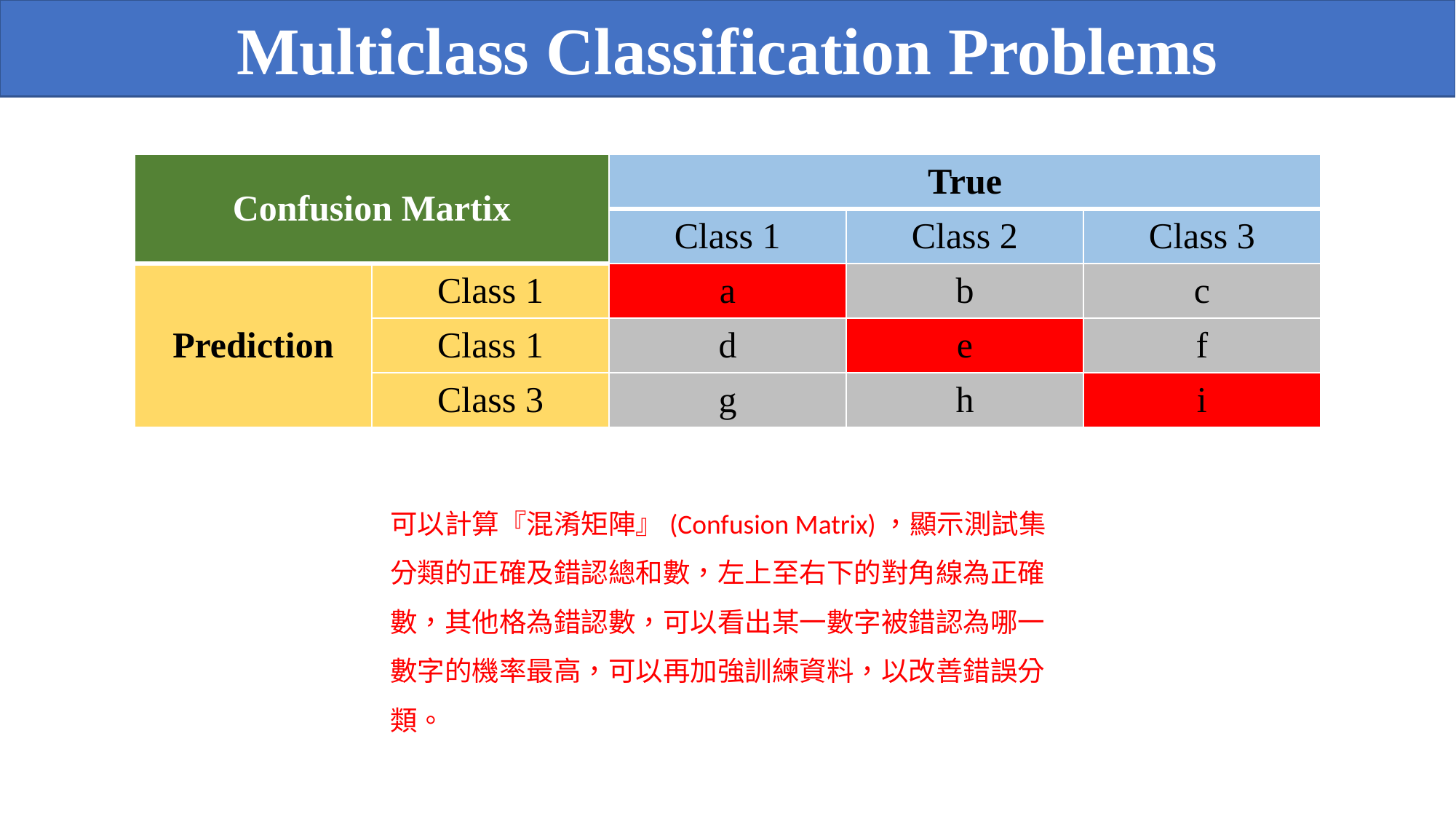

Multiclass Classification Problems
| Confusion Martix |  | True |  |  |
| --- | --- | --- | --- | --- |
|  |  | Class 1 | Class 2 | Class 3 |
| Prediction | Class 1 | a | b | c |
|  | Class 1 | d | e | f |
|  | Class 3 | g | h | i |
可以計算『混淆矩陣』(Confusion Matrix)，顯示測試集分類的正確及錯認總和數，左上至右下的對角線為正確數，其他格為錯認數，可以看出某一數字被錯認為哪一數字的機率最高，可以再加強訓練資料，以改善錯誤分類。